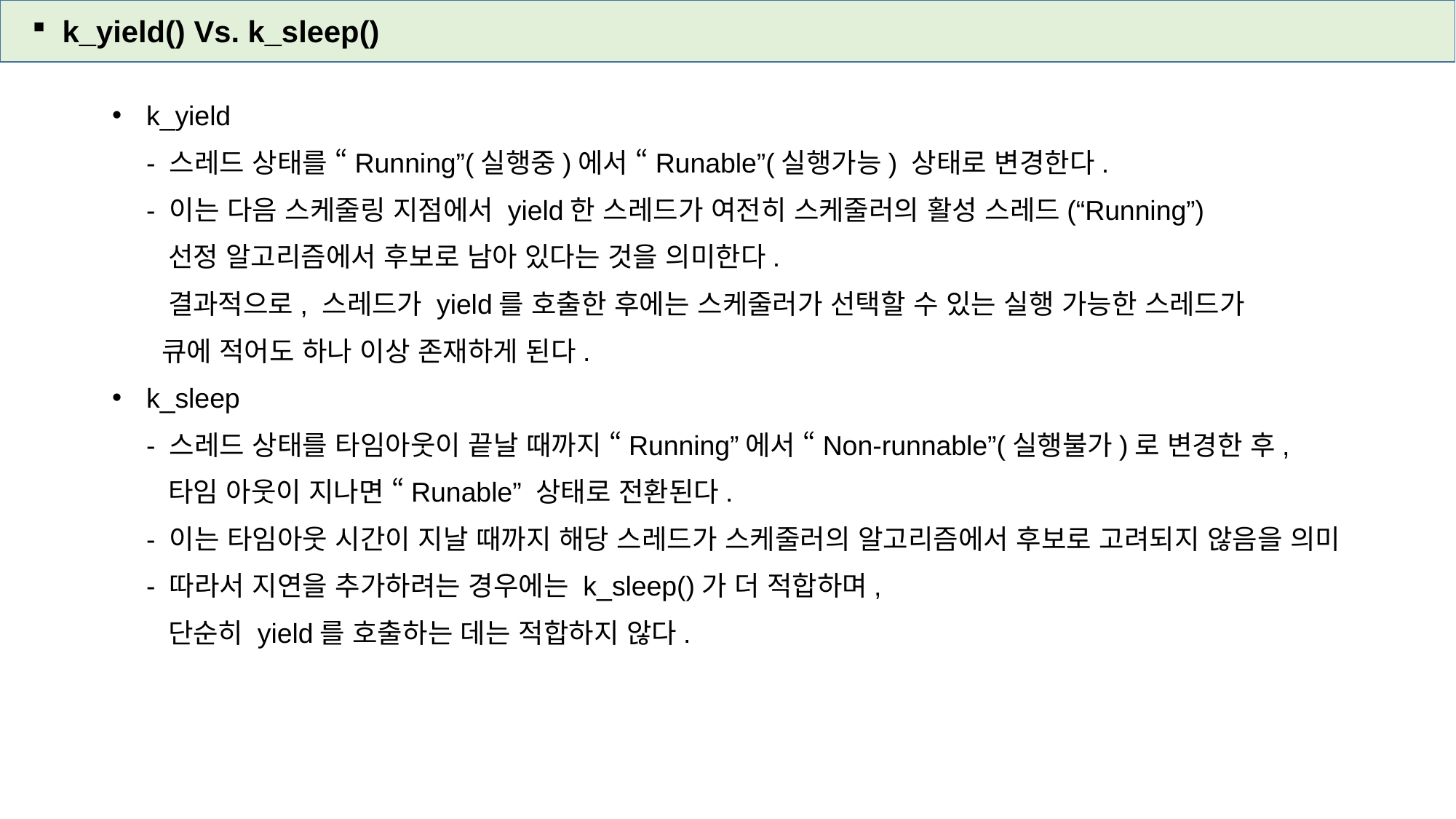

k_yield() Vs. k_sleep()

k_yield
- 스레드 상태를 “Running”(실행중)에서 “Runable”(실행가능) 상태로 변경한다.
- 이는 다음 스케줄링 지점에서 yield한 스레드가 여전히 스케줄러의 활성 스레드(“Running”)
  선정 알고리즘에서 후보로 남아 있다는 것을 의미한다.
  결과적으로, 스레드가 yield를 호출한 후에는 스케줄러가 선택할 수 있는 실행 가능한 스레드가
  큐에 적어도 하나 이상 존재하게 된다.
k_sleep
- 스레드 상태를 타임아웃이 끝날 때까지 “Running”에서 “Non-runnable”(실행불가)로 변경한 후,
  타임 아웃이 지나면 “Runable” 상태로 전환된다.
- 이는 타임아웃 시간이 지날 때까지 해당 스레드가 스케줄러의 알고리즘에서 후보로 고려되지 않음을 의미
- 따라서 지연을 추가하려는 경우에는 k_sleep()가 더 적합하며,
  단순히 yield를 호출하는 데는 적합하지 않다.